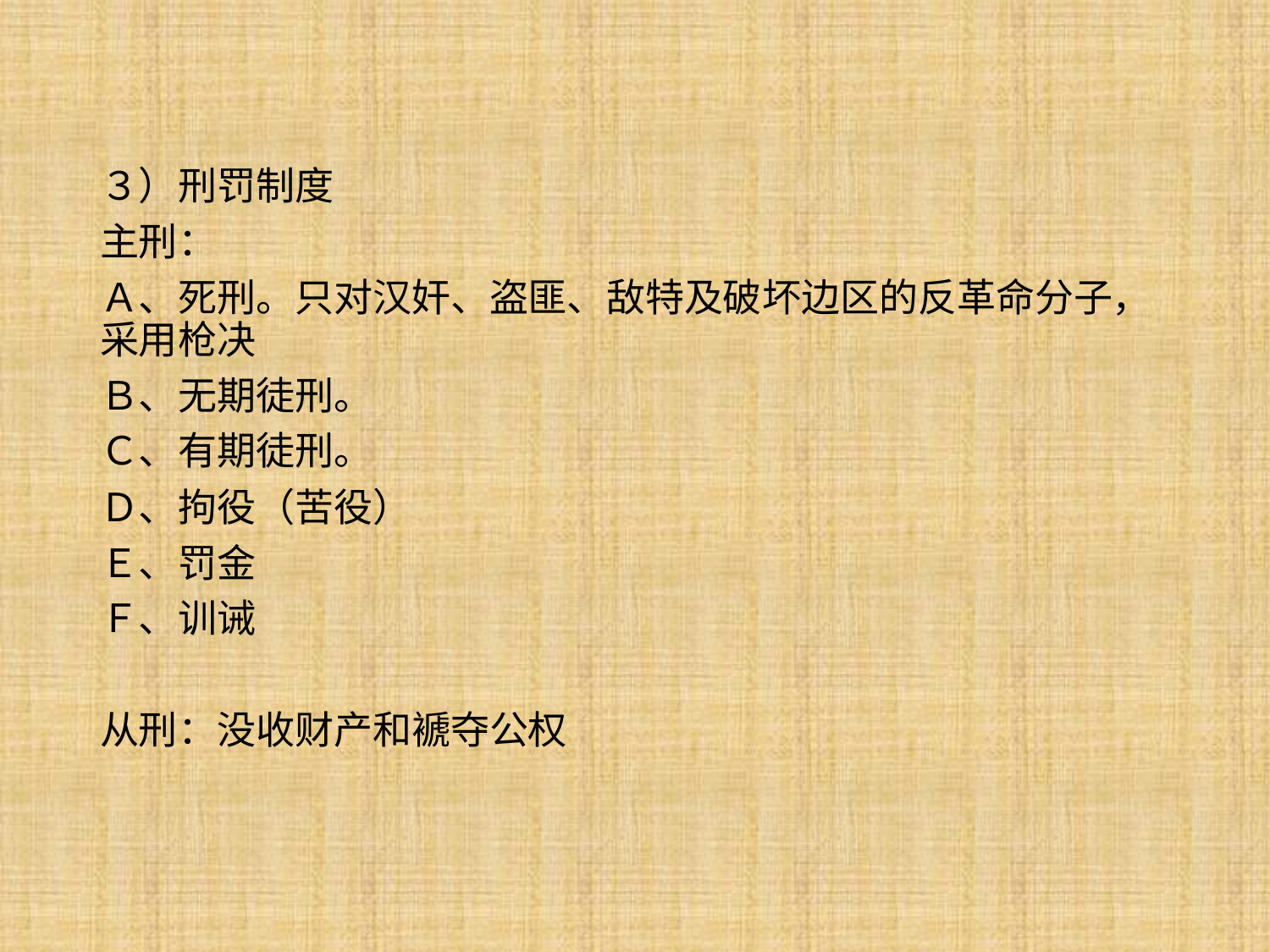

３）刑罚制度
主刑：
Ａ、死刑。只对汉奸、盗匪、敌特及破坏边区的反革命分子，采用枪决
Ｂ、无期徒刑。
Ｃ、有期徒刑。
Ｄ、拘役（苦役）
Ｅ、罚金
Ｆ、训诫

从刑：没收财产和褫夺公权